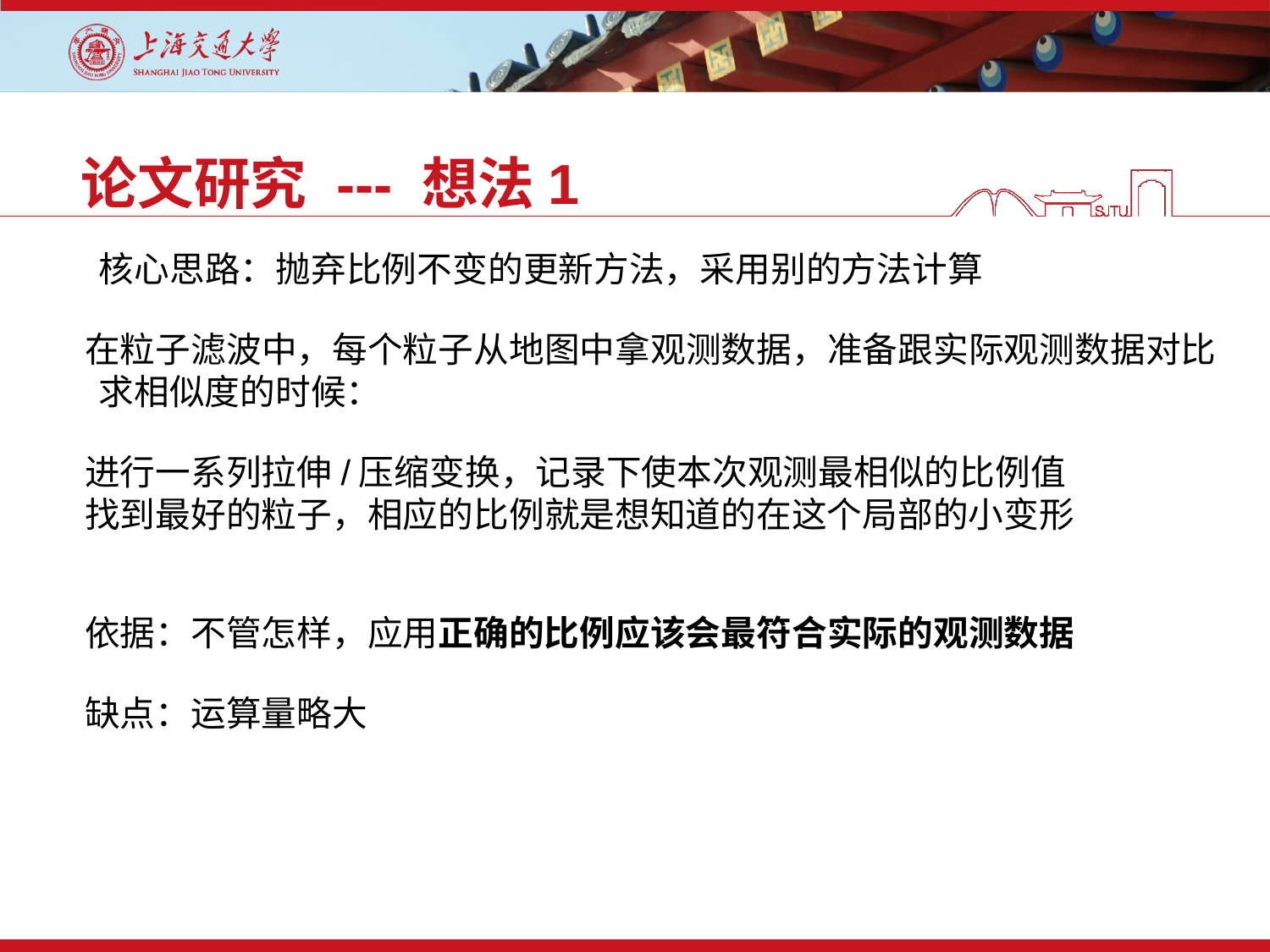

论文研究 --- 想法1
核心思路：抛弃比例不变的更新方法，采用别的方法计算

在粒子滤波中，每个粒子从地图中拿观测数据，准备跟实际观测数据对比求相似度的时候：

进行一系列拉伸/压缩变换，记录下使本次观测最相似的比例值
找到最好的粒子，相应的比例就是想知道的在这个局部的小变形

依据：不管怎样，应用正确的比例应该会最符合实际的观测数据

缺点：运算量略大